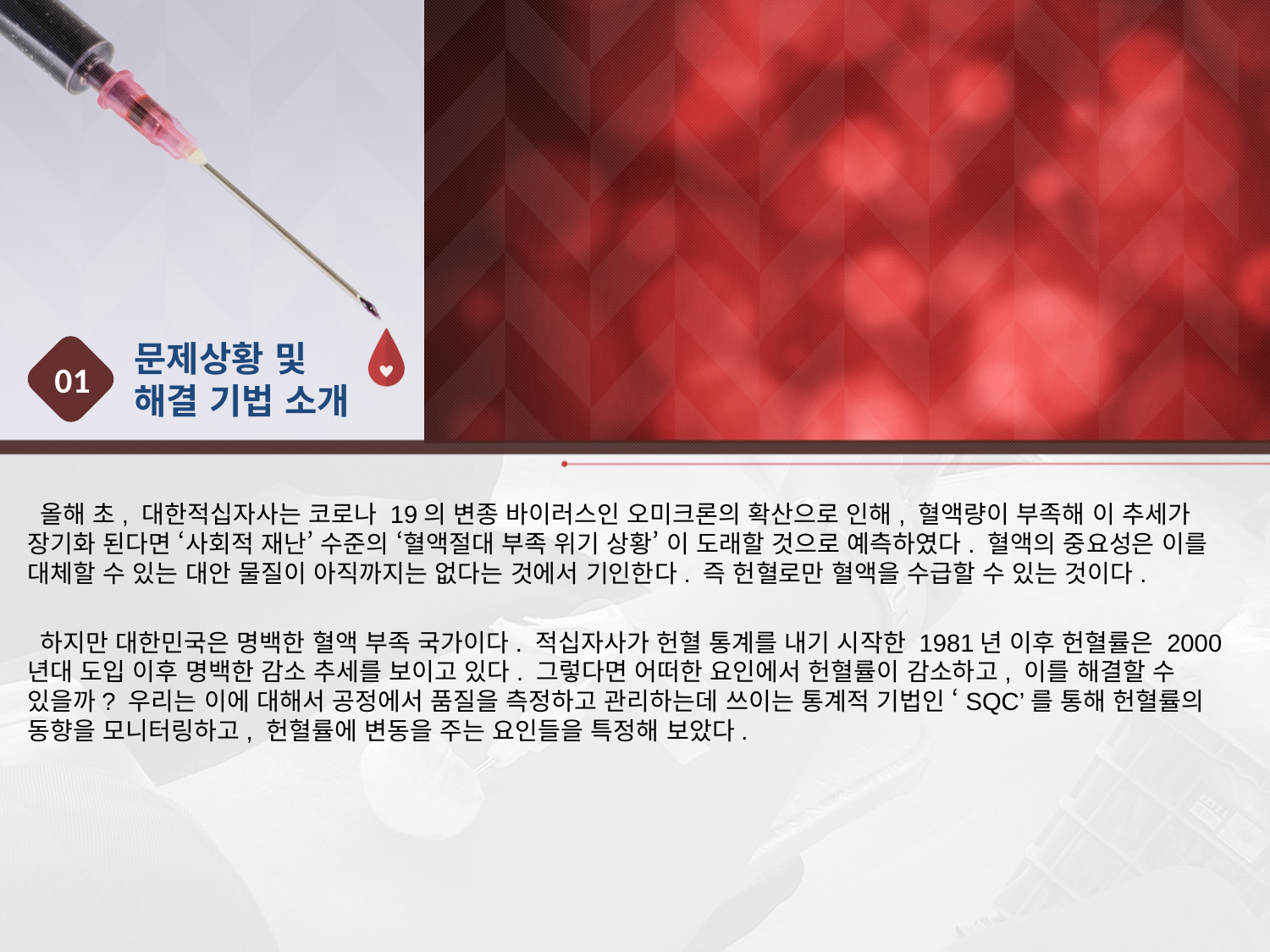

문제상황 및
해결 기법 소개
01

 올해 초, 대한적십자사는 코로나 19의 변종 바이러스인 오미크론의 확산으로 인해, 혈액량이 부족해 이 추세가 장기화 된다면 ‘사회적 재난’ 수준의 ‘혈액절대 부족 위기 상황’ 이 도래할 것으로 예측하였다. 혈액의 중요성은 이를 대체할 수 있는 대안 물질이 아직까지는 없다는 것에서 기인한다. 즉 헌혈로만 혈액을 수급할 수 있는 것이다.

 하지만 대한민국은 명백한 혈액 부족 국가이다. 적십자사가 헌혈 통계를 내기 시작한 1981년 이후 헌혈률은 2000년대 도입 이후 명백한 감소 추세를 보이고 있다. 그렇다면 어떠한 요인에서 헌혈률이 감소하고, 이를 해결할 수 있을까? 우리는 이에 대해서 공정에서 품질을 측정하고 관리하는데 쓰이는 통계적 기법인 ‘SQC’를 통해 헌혈률의 동향을 모니터링하고, 헌혈률에 변동을 주는 요인들을 특정해 보았다.